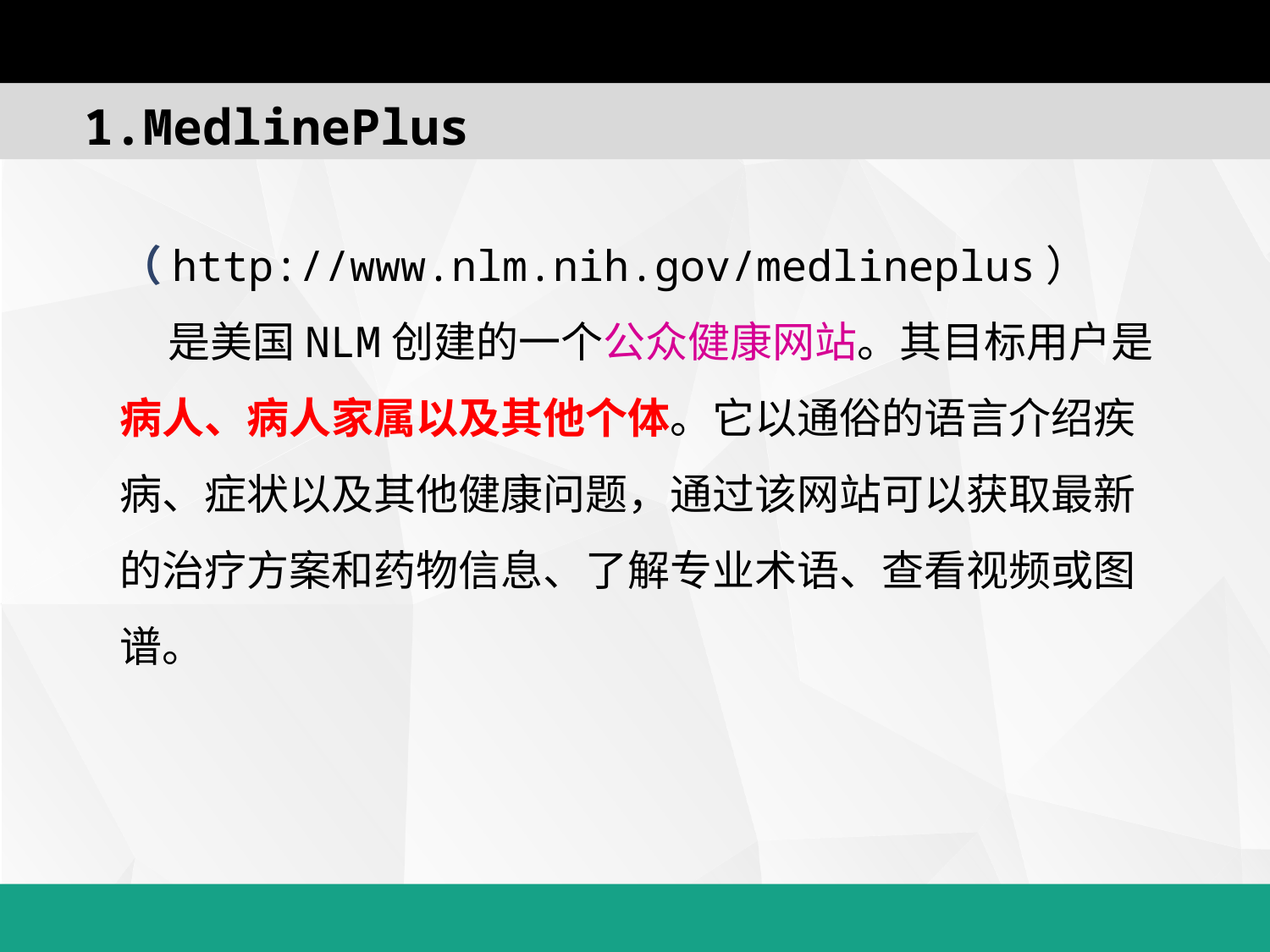

1.MedlinePlus
（http://www.nlm.nih.gov/medlineplus）
    是美国NLM创建的一个公众健康网站。其目标用户是病人、病人家属以及其他个体。它以通俗的语言介绍疾病、症状以及其他健康问题，通过该网站可以获取最新的治疗方案和药物信息、了解专业术语、查看视频或图谱。